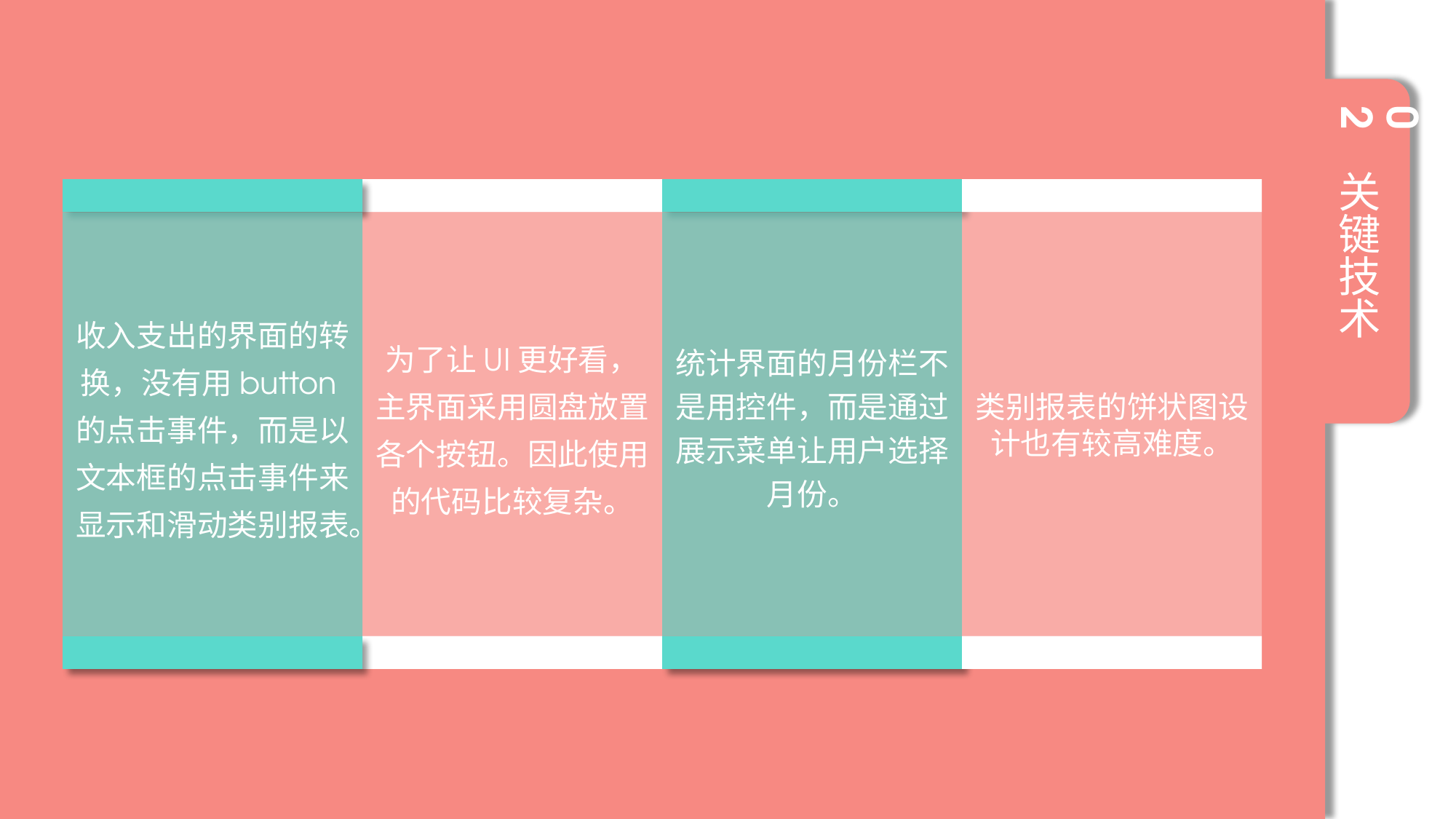

02
关键技术

收入支出的界面的转换，没有用button的点击事件，而是以文本框的点击事件来显示和滑动类别报表。
为了让UI更好看，主界面采用圆盘放置各个按钮。因此使用的代码比较复杂。
统计界面的月份栏不是用控件，而是通过展示菜单让用户选择月份。
类别报表的饼状图设计也有较高难度。